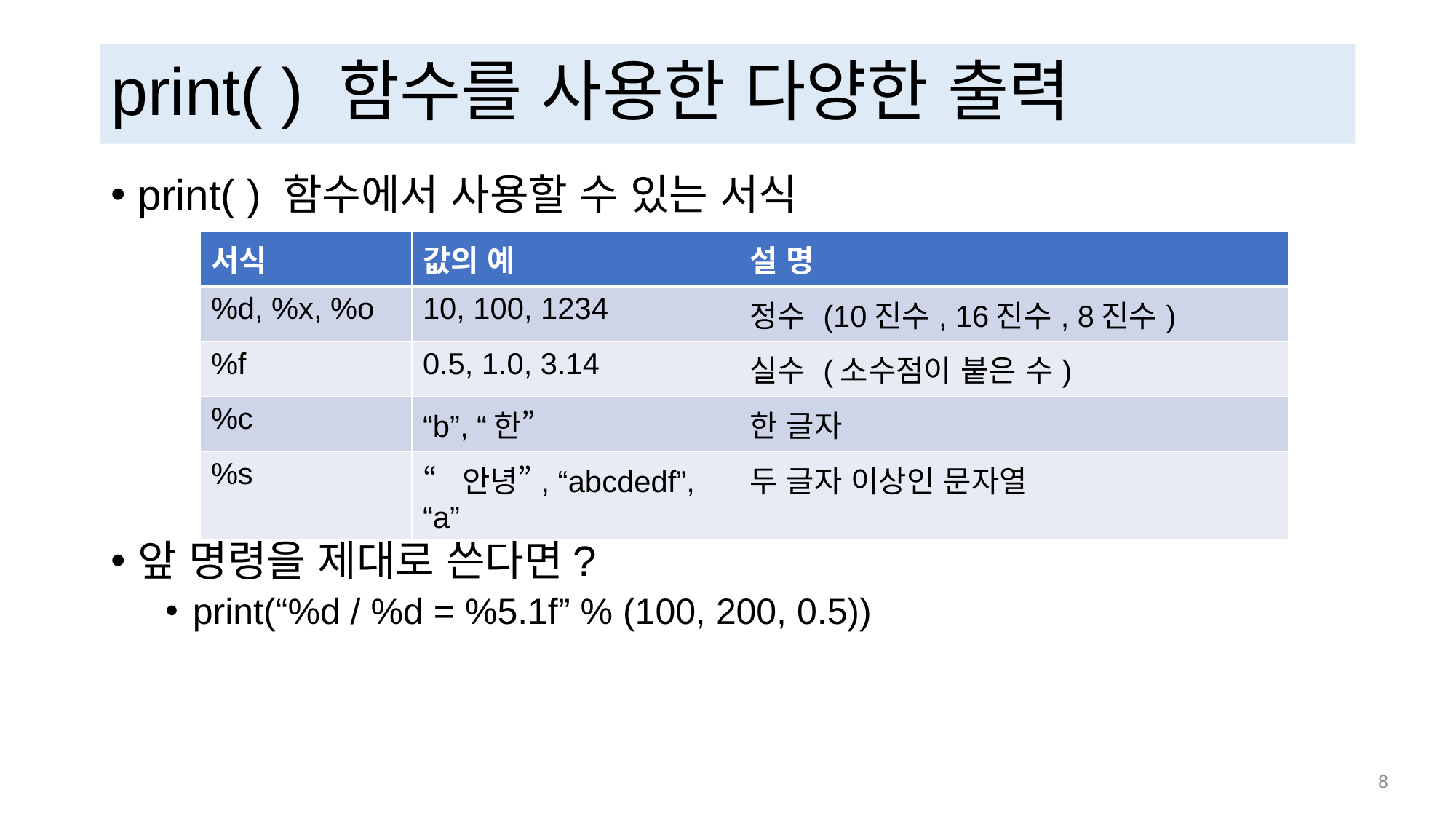

# print( ) 함수를 사용한 다양한 출력
print( ) 함수에서 사용할 수 있는 서식

앞 명령을 제대로 쓴다면?
print(“%d / %d = %5.1f” % (100, 200, 0.5))
| 서식 | 값의 예 | 설 명 |
| --- | --- | --- |
| %d, %x, %o | 10, 100, 1234 | 정수 (10진수, 16진수, 8진수) |
| %f | 0.5, 1.0, 3.14 | 실수 (소수점이 붙은 수) |
| %c | “b”, “한” | 한 글자 |
| %s | “안녕”, “abcdedf”, “a” | 두 글자 이상인 문자열 |

 8